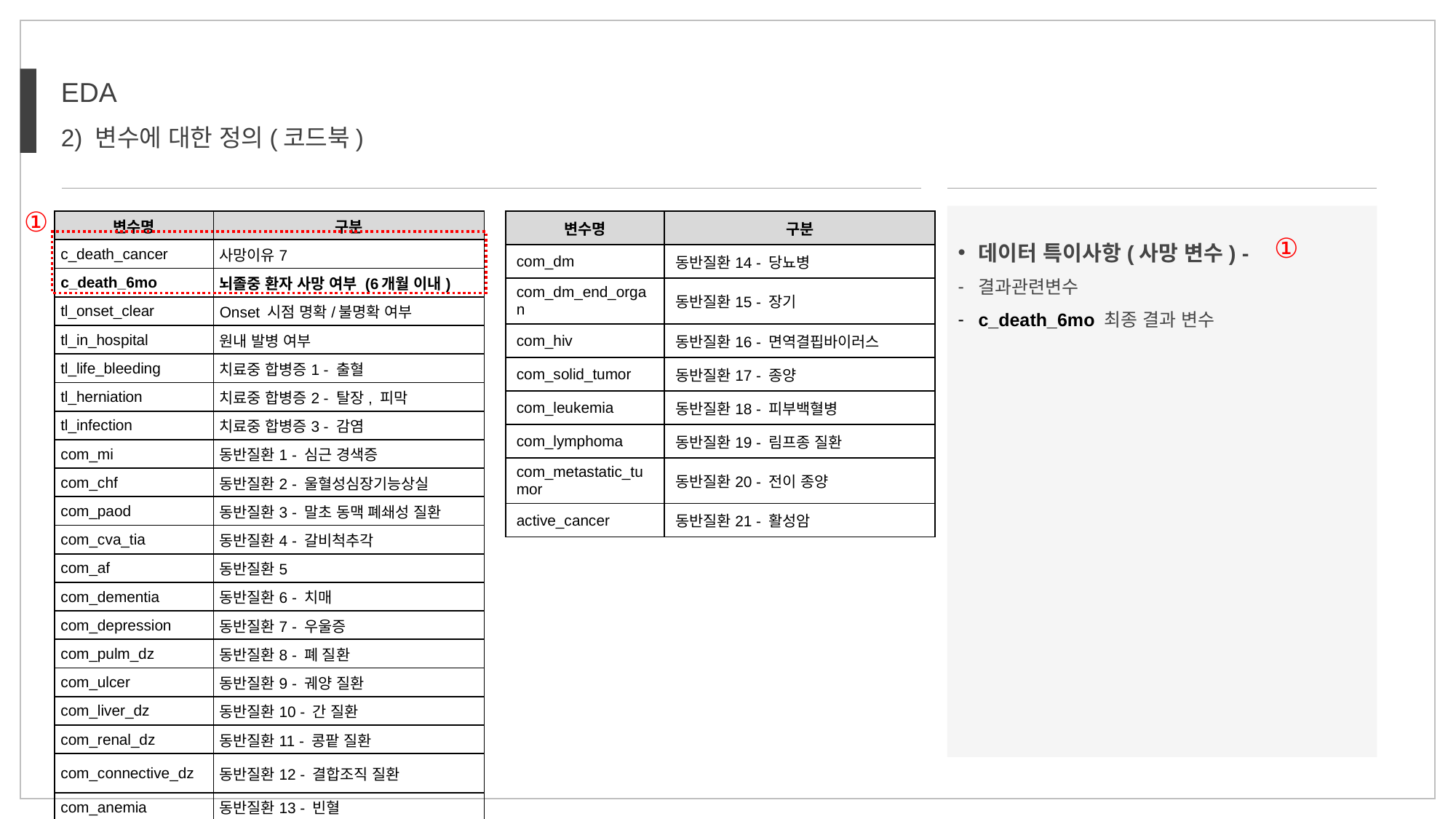

EDA
2) 변수에 대한 정의(코드북)
①

| 변수명 | 구분 |
| --- | --- |
| c\_death\_cancer | 사망이유7 |
| c\_death\_6mo | 뇌졸중 환자 사망 여부 (6개월 이내) |
| tl\_onset\_clear | Onset 시점 명확/불명확 여부 |
| tl\_in\_hospital | 원내 발병 여부 |
| tl\_life\_bleeding | 치료중 합병증1 - 출혈 |
| tl\_herniation | 치료중 합병증2 - 탈장, 피막 |
| tl\_infection | 치료중 합병증3 - 감염 |
| com\_mi | 동반질환1 - 심근 경색증 |
| com\_chf | 동반질환2 - 울혈성심장기능상실 |
| com\_paod | 동반질환3 - 말초 동맥 폐쇄성 질환 |
| com\_cva\_tia | 동반질환4 - 갈비척추각 |
| com\_af | 동반질환5 |
| com\_dementia | 동반질환6 - 치매 |
| com\_depression | 동반질환7 - 우울증 |
| com\_pulm\_dz | 동반질환8 - 폐 질환 |
| com\_ulcer | 동반질환9 - 궤양 질환 |
| com\_liver\_dz | 동반질환10 - 간 질환 |
| com\_renal\_dz | 동반질환11 - 콩팥 질환 |
| com\_connective\_dz | 동반질환12 - 결합조직 질환 |
| com\_anemia | 동반질환13 - 빈혈 |
| 변수명 | 구분 |
| --- | --- |
| com\_dm | 동반질환14 - 당뇨병 |
| com\_dm\_end\_organ | 동반질환15 - 장기 |
| com\_hiv | 동반질환16 - 면역결핍바이러스 |
| com\_solid\_tumor | 동반질환17 - 종양 |
| com\_leukemia | 동반질환18 - 피부백혈병 |
| com\_lymphoma | 동반질환19 - 림프종 질환 |
| com\_metastatic\_tumor | 동반질환20 - 전이 종양 |
| active\_cancer | 동반질환21 - 활성암 |
데이터 특이사항(사망 변수) -
결과관련변수
c_death_6mo 최종 결과 변수
①
..